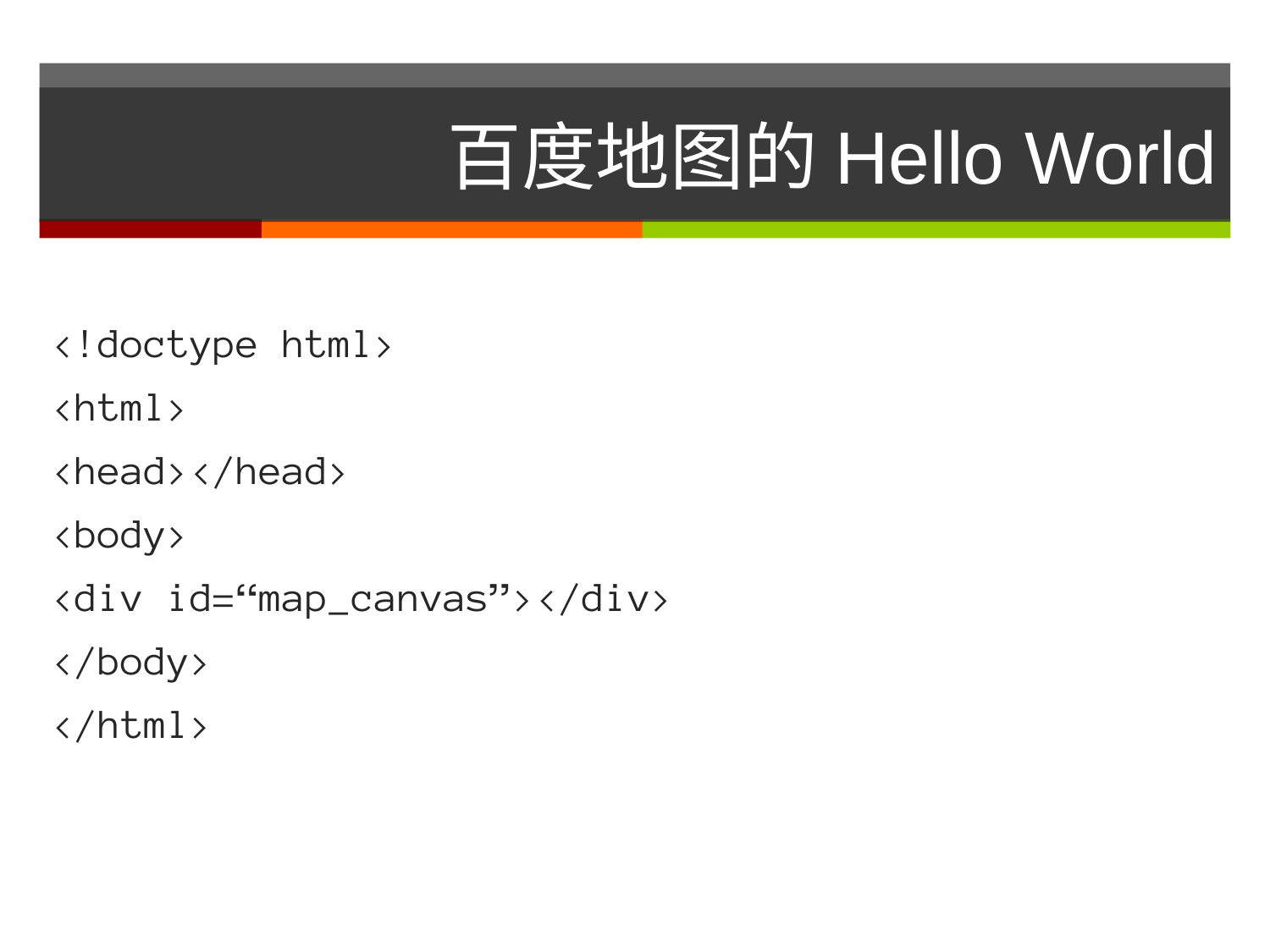

百度地图的Hello World
<!doctype html>
<html>
<head></head>
<body>
<div id=“map_canvas”></div>
</body>
</html>